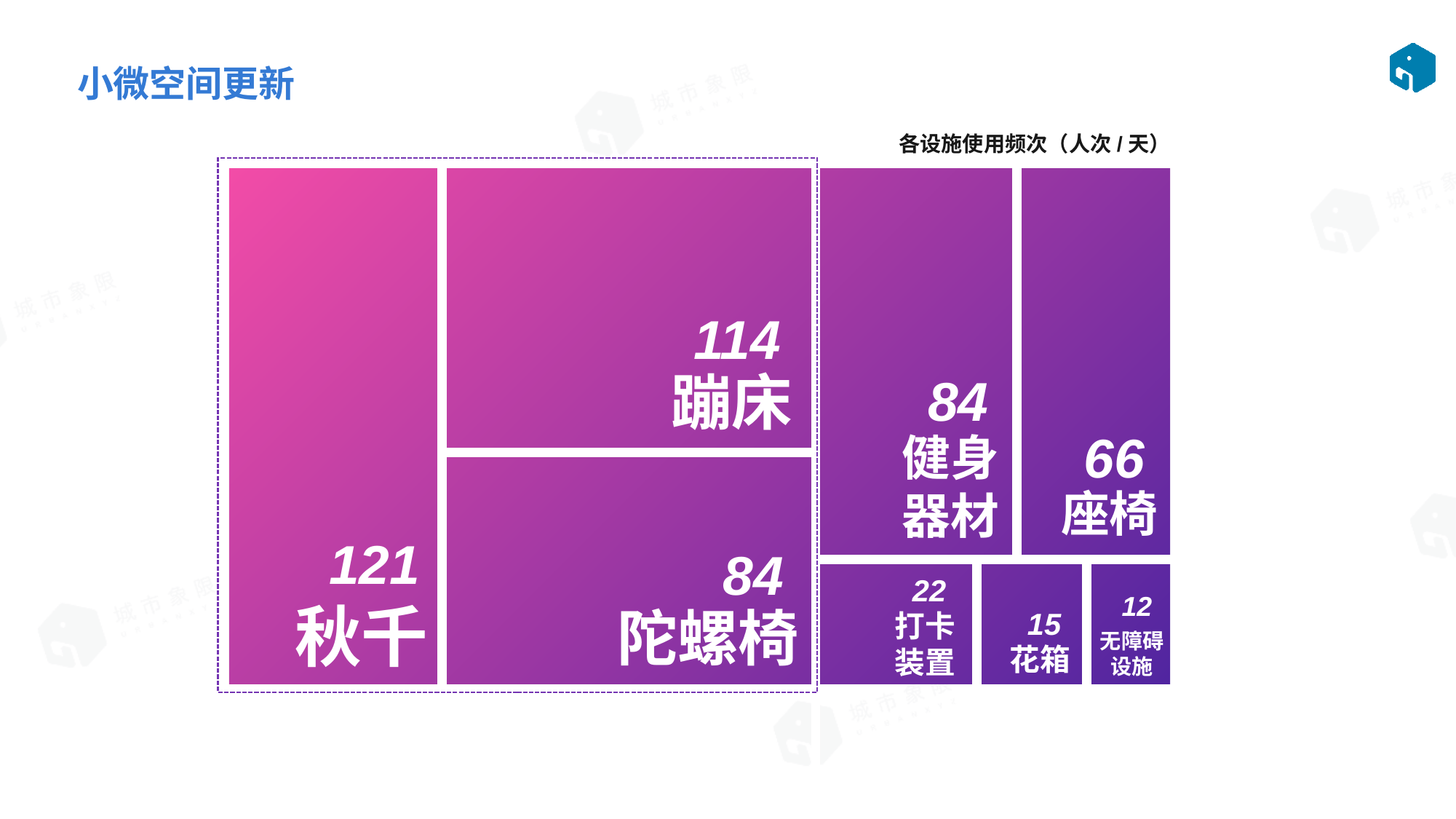

设施使用后评价（最喜爱的设施）：各类设施的使用频次比较
# 小微空间更新

114
蹦床
84
66
健身
器材
座椅
121
84
22
12
秋千
陀螺椅
15
打卡装置
无障碍设施
花箱
各设施使用频次（人次/天）